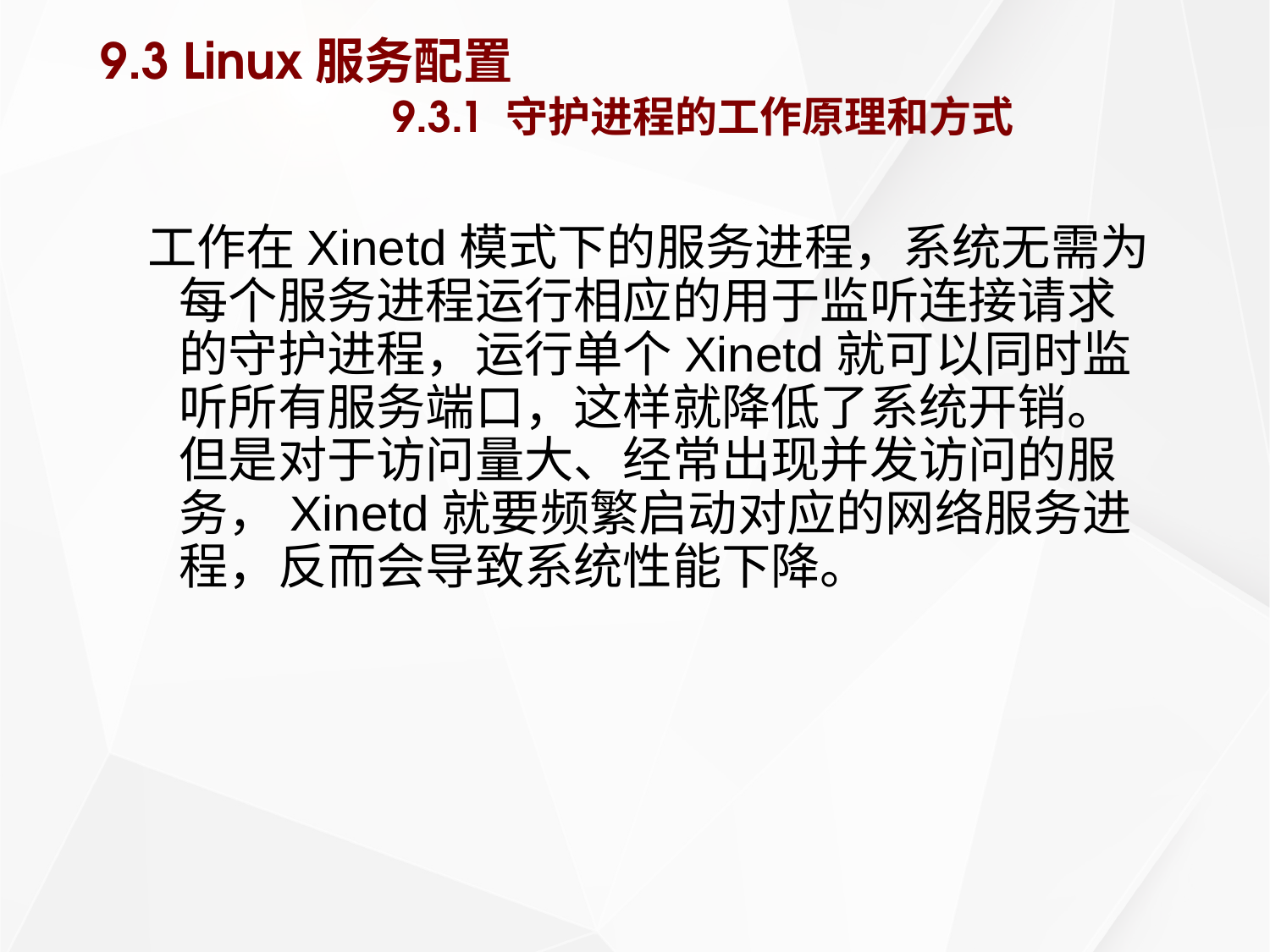

# 9.3 Linux服务配置 9.3.1 守护进程的工作原理和方式
工作在Xinetd模式下的服务进程，系统无需为每个服务进程运行相应的用于监听连接请求的守护进程，运行单个Xinetd就可以同时监听所有服务端口，这样就降低了系统开销。但是对于访问量大、经常出现并发访问的服务，Xinetd就要频繁启动对应的网络服务进程，反而会导致系统性能下降。